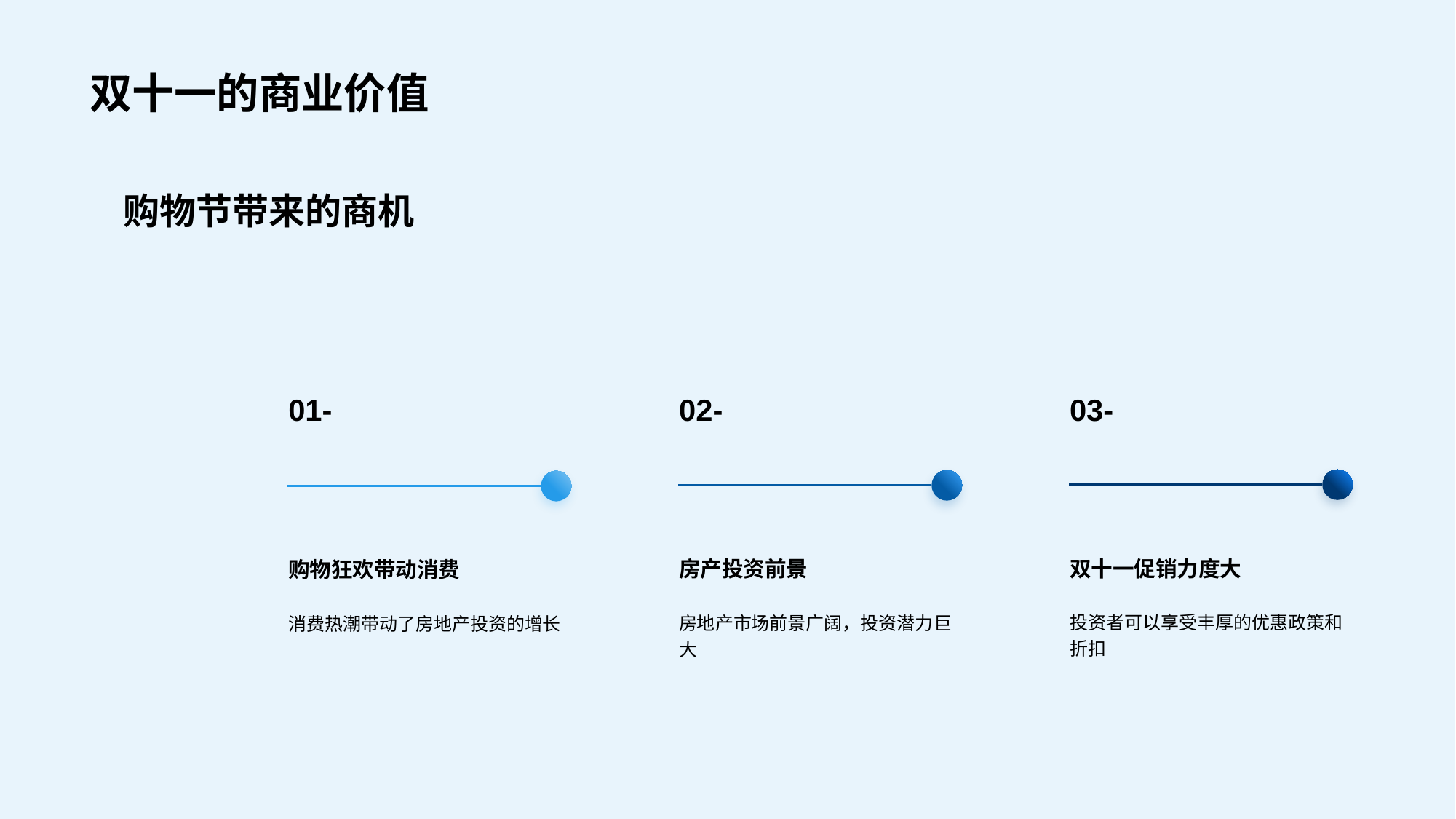

# 双十一的商业价值
购物节带来的商机

01-
购物狂欢带动消费
消费热潮带动了房地产投资的增长

02-
房产投资前景
房地产市场前景广阔，投资潜力巨大

03-
双十一促销力度大
投资者可以享受丰厚的优惠政策和折扣